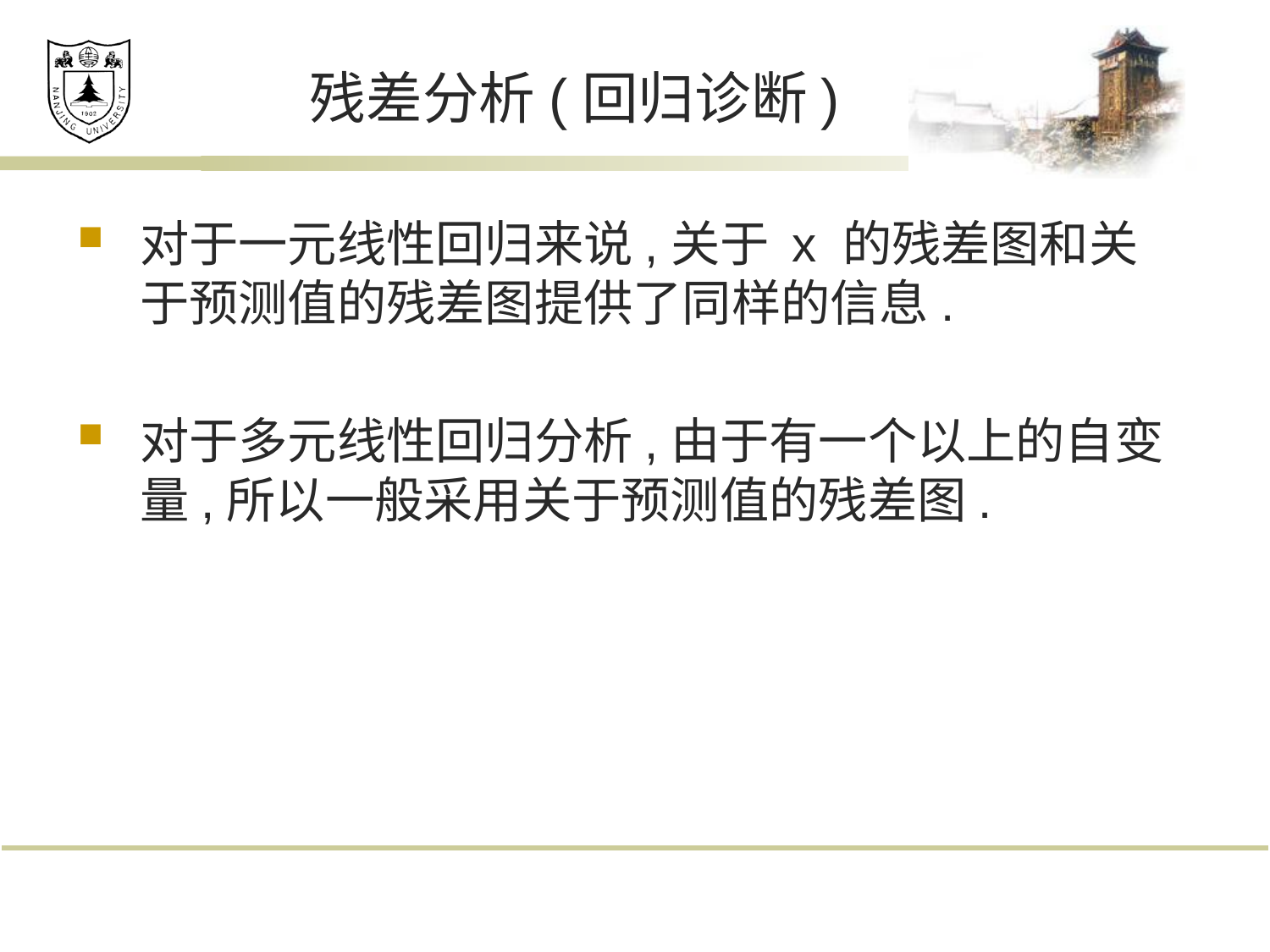

# 残差分析(回归诊断)
对于一元线性回归来说,关于 x 的残差图和关于预测值的残差图提供了同样的信息.

对于多元线性回归分析,由于有一个以上的自变量,所以一般采用关于预测值的残差图.